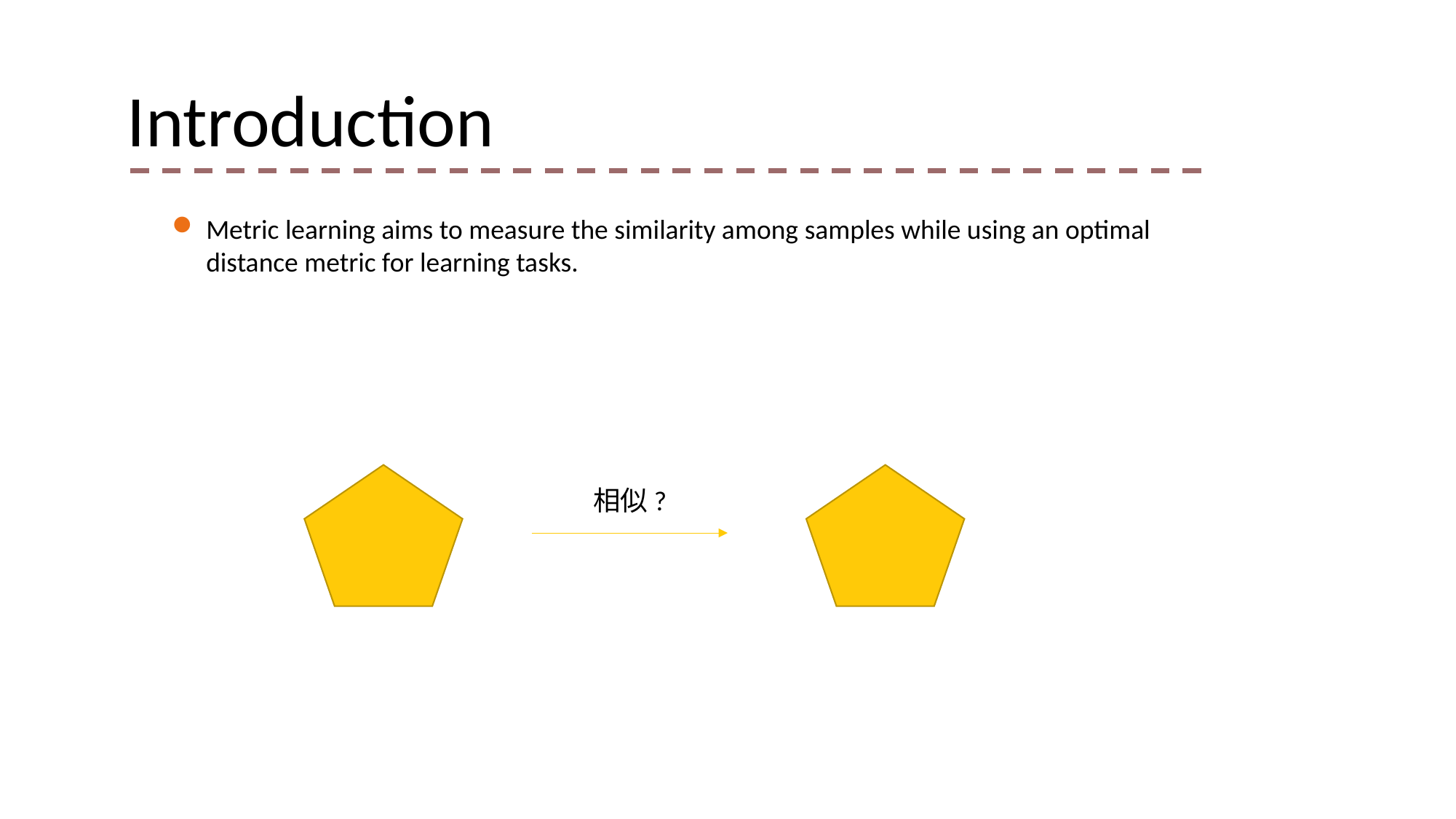

Introduction
Metric learning aims to measure the similarity among samples while using an optimal distance metric for learning tasks.

相似?